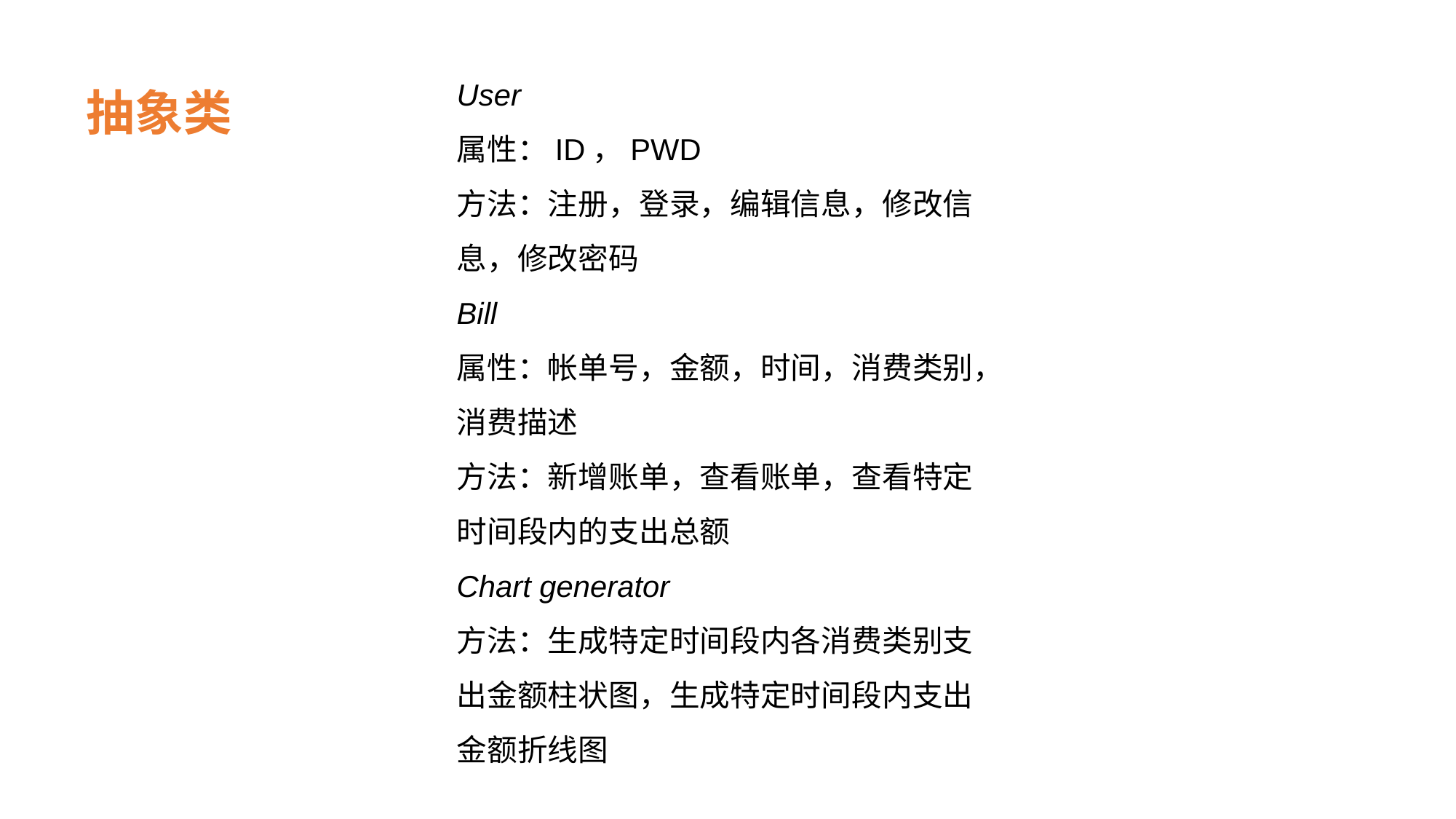

User
属性：ID，PWD
方法：注册，登录，编辑信息，修改信息，修改密码
Bill
属性：帐单号，金额，时间，消费类别，消费描述
方法：新增账单，查看账单，查看特定时间段内的支出总额
Chart generator
方法：生成特定时间段内各消费类别支出金额柱状图，生成特定时间段内支出金额折线图
抽象类